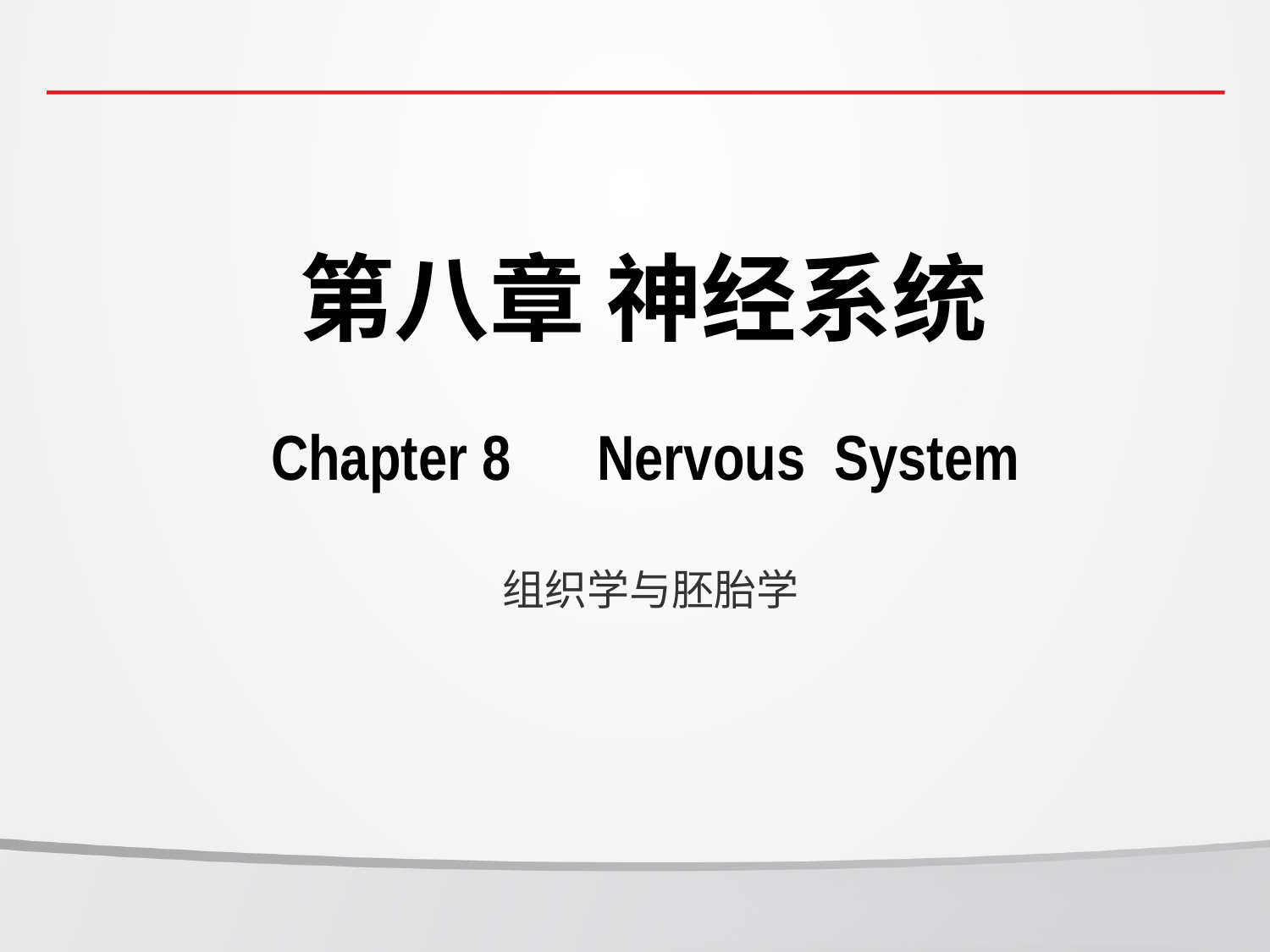

第八章 神经系统
Chapter 8      Nervous  System
组织学与胚胎学